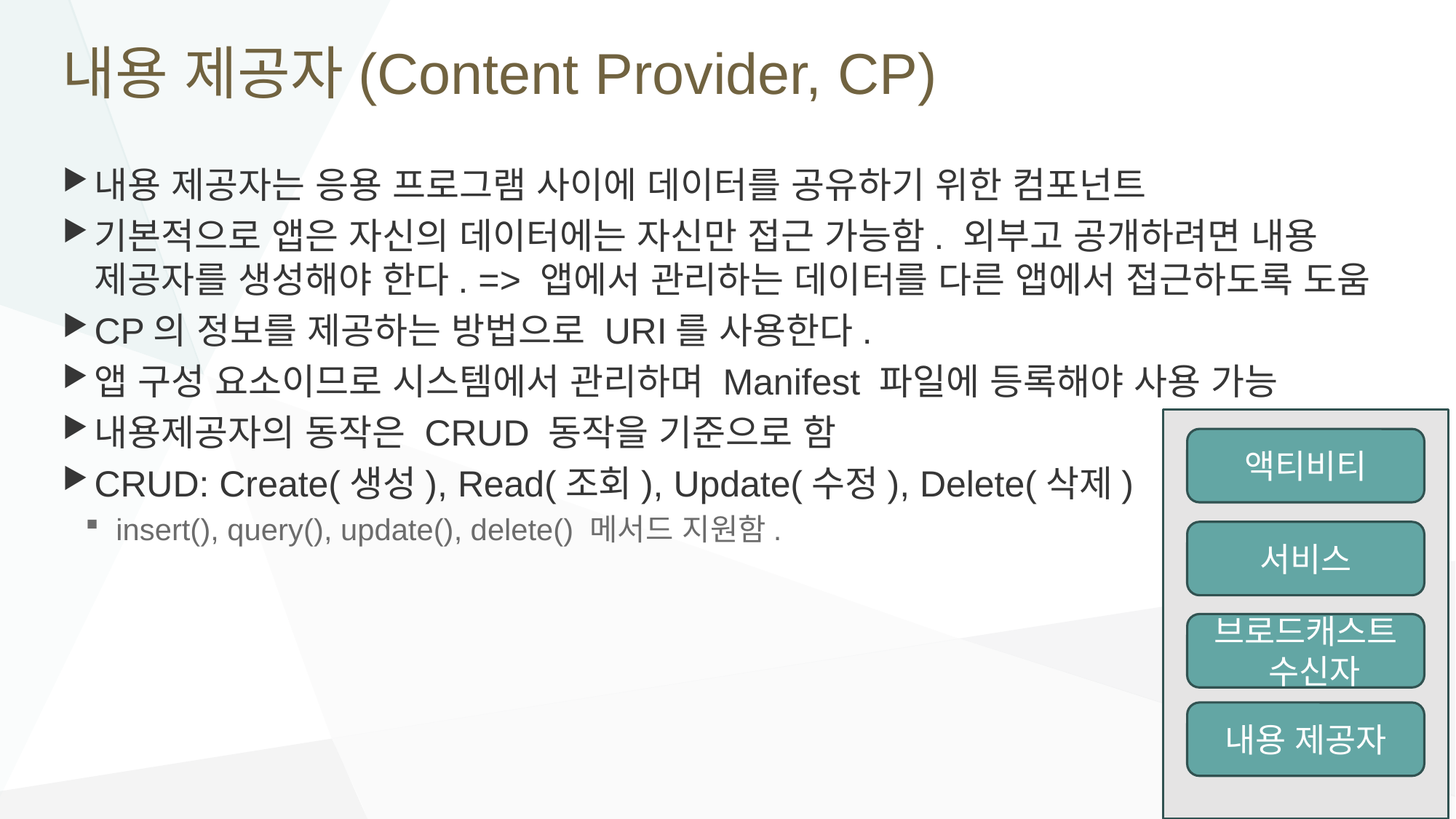

# 내용 제공자(Content Provider, CP)
내용 제공자는 응용 프로그램 사이에 데이터를 공유하기 위한 컴포넌트
기본적으로 앱은 자신의 데이터에는 자신만 접근 가능함. 외부고 공개하려면 내용 제공자를 생성해야 한다. => 앱에서 관리하는 데이터를 다른 앱에서 접근하도록 도움
CP의 정보를 제공하는 방법으로 URI를 사용한다.
앱 구성 요소이므로 시스템에서 관리하며 Manifest 파일에 등록해야 사용 가능
내용제공자의 동작은 CRUD 동작을 기준으로 함
CRUD: Create(생성), Read(조회), Update(수정), Delete(삭제)
insert(), query(), update(), delete() 메서드 지원함.

액티비티
서비스
브로드캐스트
 수신자
내용 제공자